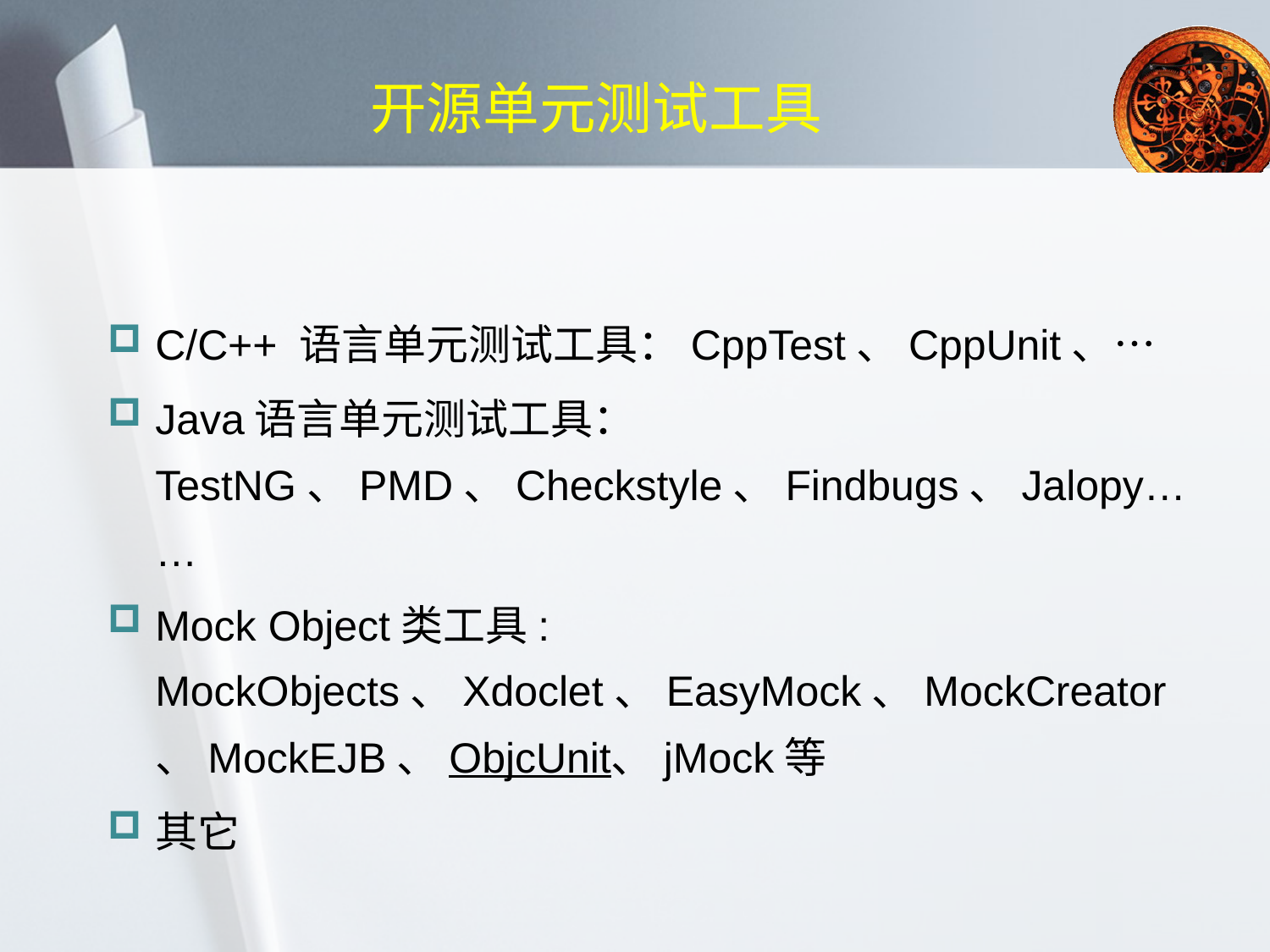

# 开源单元测试工具
C/C++ 语言单元测试工具：CppTest、CppUnit、…
Java语言单元测试工具：TestNG、PMD、Checkstyle、Findbugs、Jalopy……
Mock Object类工具: MockObjects、Xdoclet、EasyMock、MockCreator、MockEJB、ObjcUnit、jMock等
其它